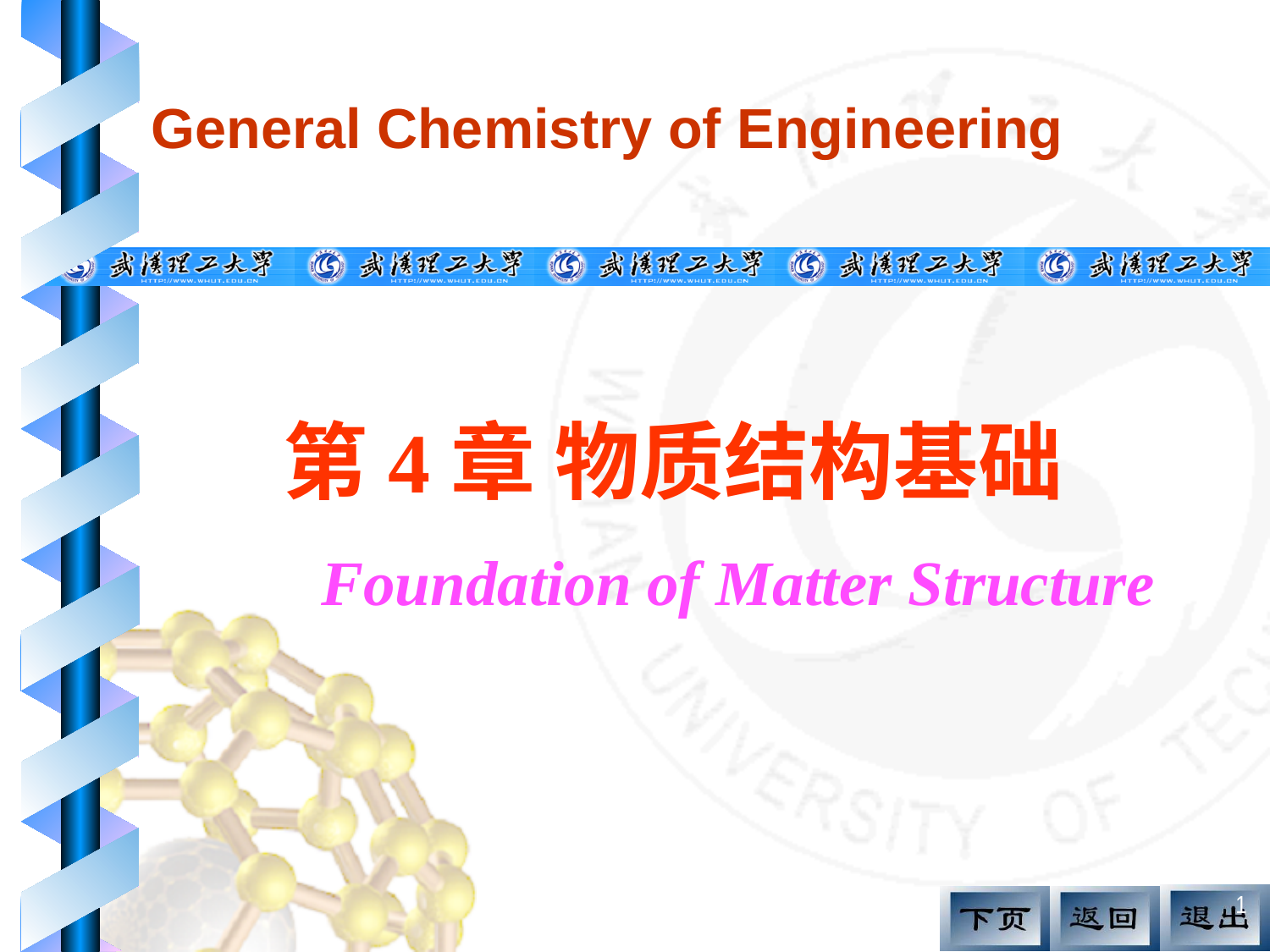

# 第4章 物质结构基础
Foundation of Matter Structure
1